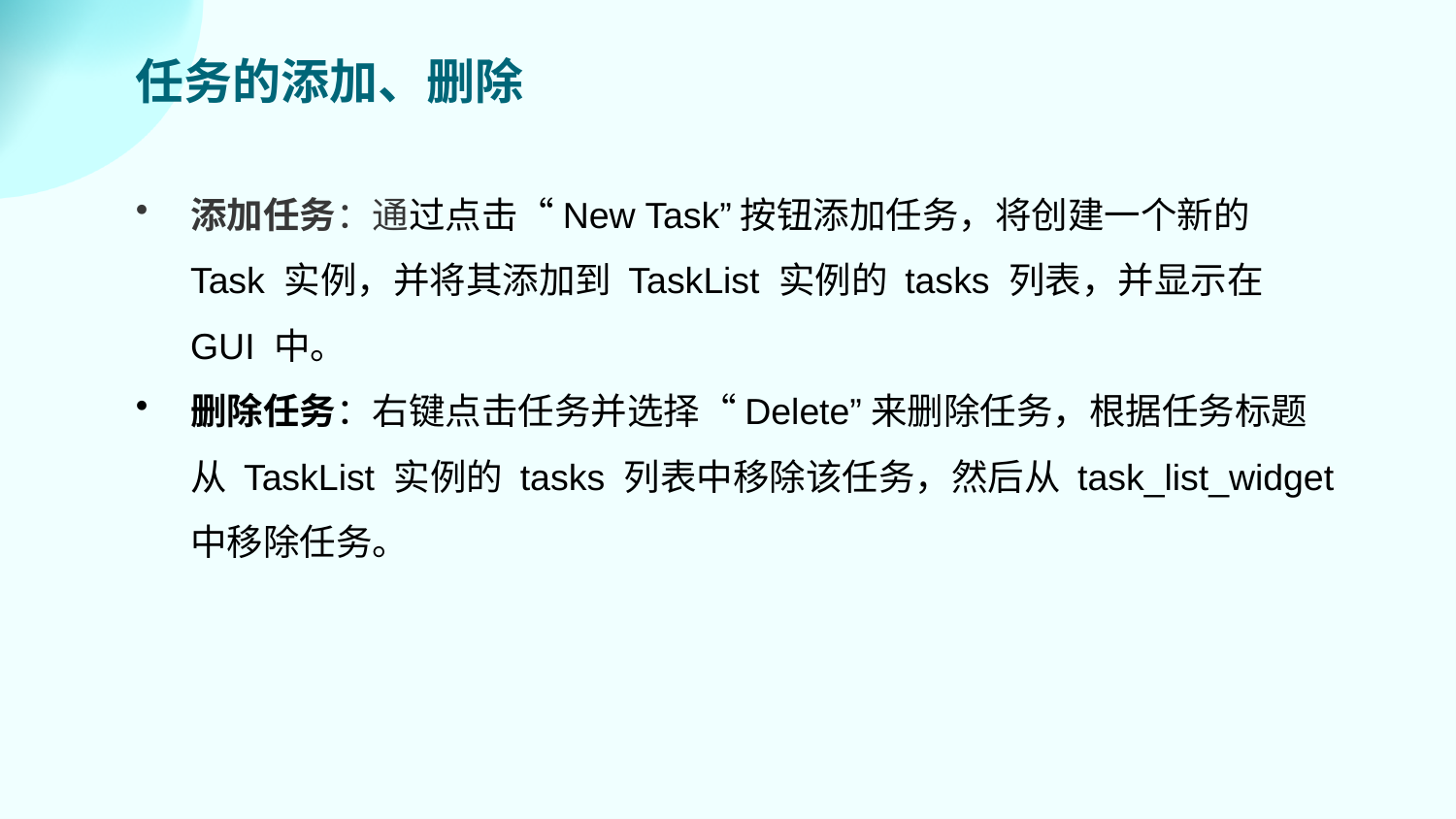

任务的添加、删除
添加任务：通过点击“New Task”按钮添加任务，将创建一个新的 Task 实例，并将其添加到 TaskList 实例的 tasks 列表，并显示在 GUI 中。
删除任务：右键点击任务并选择“Delete”来删除任务，根据任务标题从 TaskList 实例的 tasks 列表中移除该任务，然后从 task_list_widget 中移除任务。